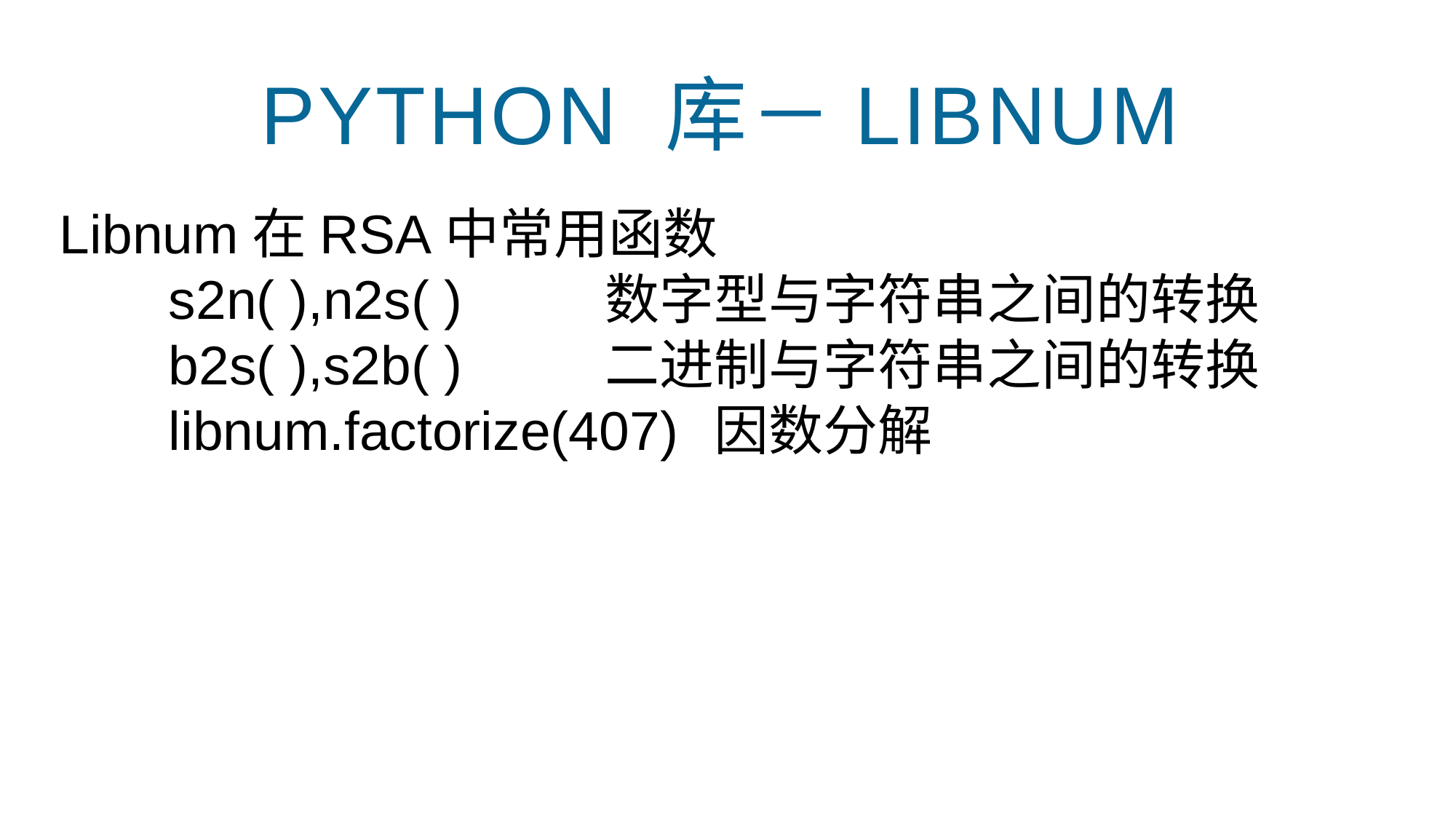

python 库－libnum
Libnum在RSA中常用函数
	s2n( ),n2s( )		数字型与字符串之间的转换
	b2s( ),s2b( )		二进制与字符串之间的转换
	libnum.factorize(407) 	因数分解